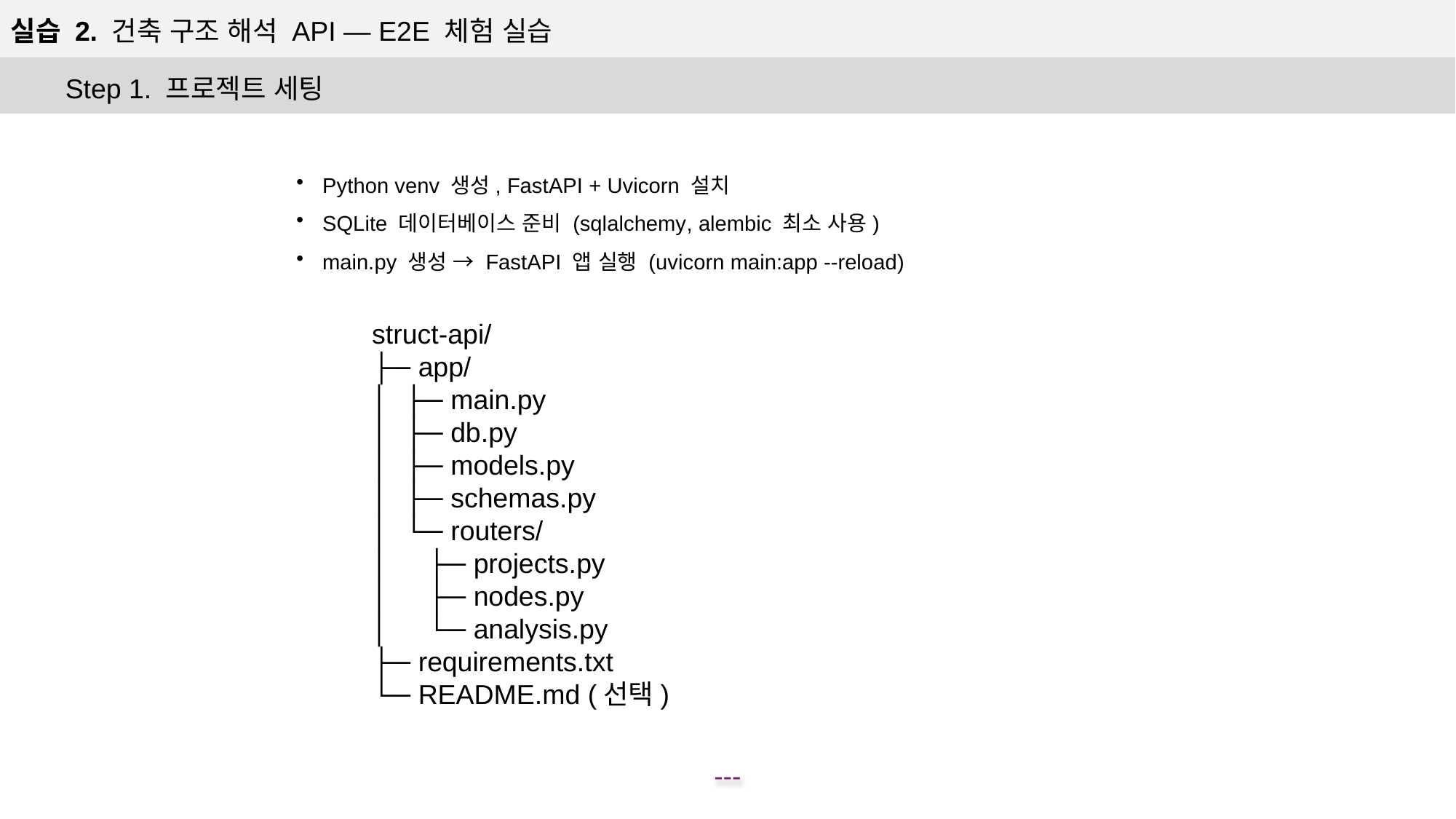

실습 2. 건축 구조 해석 API — E2E 체험 실습
Step 1. 프로젝트 세팅
Python venv 생성, FastAPI + Uvicorn 설치
SQLite 데이터베이스 준비 (sqlalchemy, alembic 최소 사용)
main.py 생성 → FastAPI 앱 실행 (uvicorn main:app --reload)
struct-api/
├─ app/
│  ├─ main.py
│  ├─ db.py
│  ├─ models.py
│  ├─ schemas.py
│  └─ routers/
│     ├─ projects.py
│     ├─ nodes.py
│     └─ analysis.py
├─ requirements.txt
└─ README.md (선택)
---